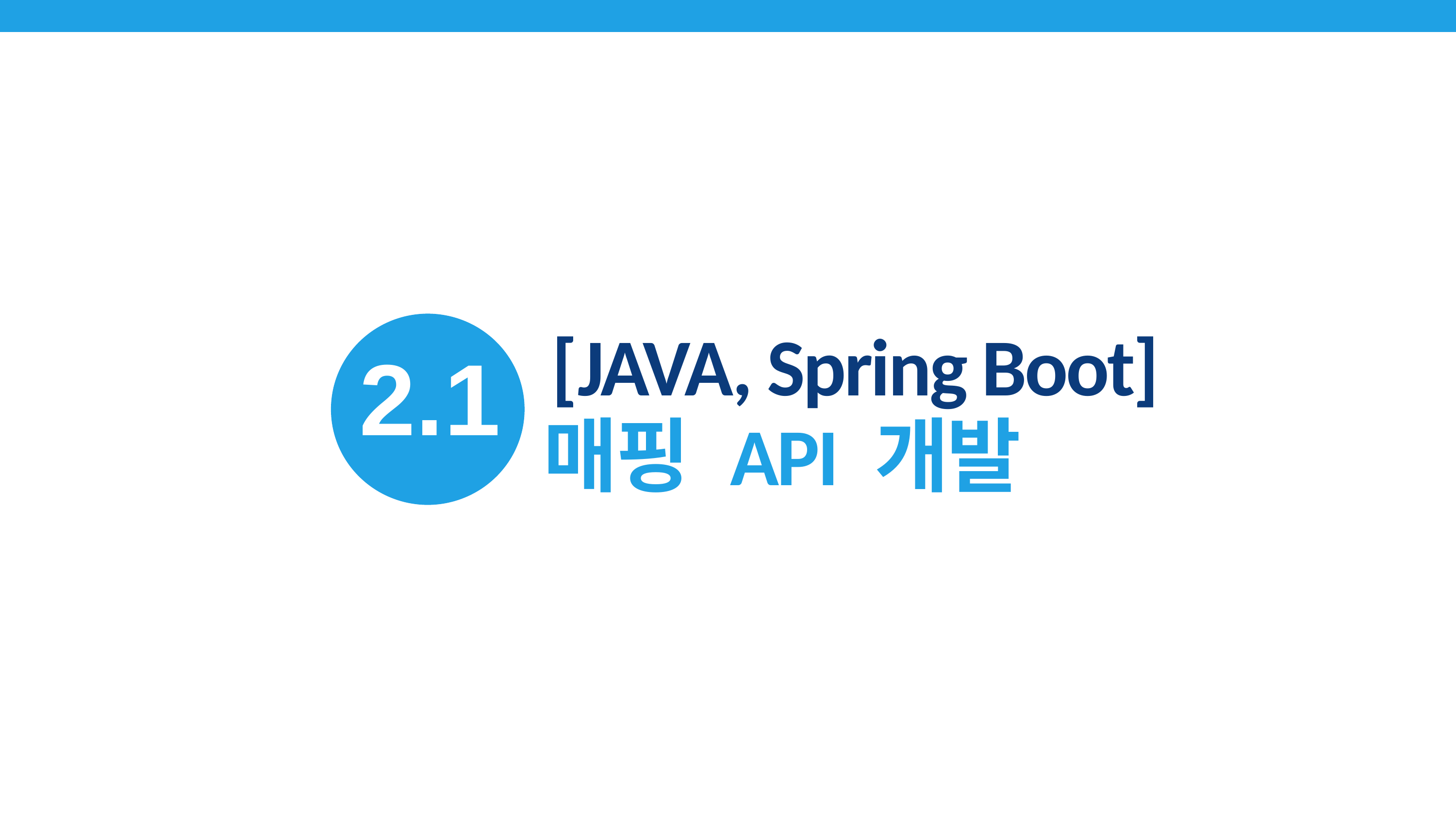

2.1
[JAVA, Spring Boot]

매핑 API 개발